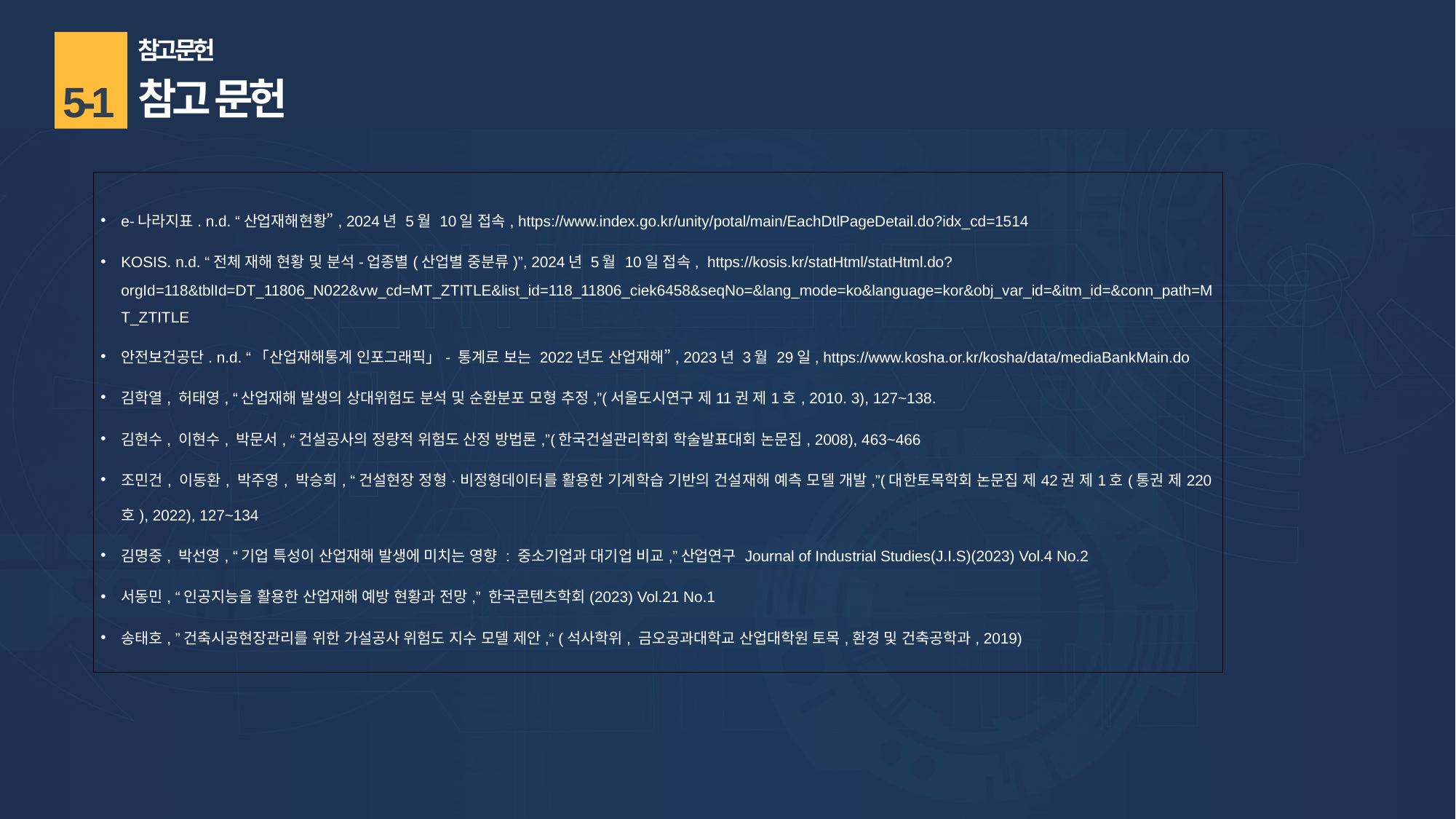

참고 문헌

참고 문헌
5-1
| e-나라지표. n.d. “산업재해현황”, 2024년 5월 10일 접속, https://www.index.go.kr/unity/potal/main/EachDtlPageDetail.do?idx\_cd=1514 KOSIS. n.d. “전체 재해 현황 및 분석-업종별(산업별 중분류)”, 2024년 5월 10일 접속, https://kosis.kr/statHtml/statHtml.do?orgId=118&tblId=DT\_11806\_N022&vw\_cd=MT\_ZTITLE&list\_id=118\_11806\_ciek6458&seqNo=&lang\_mode=ko&language=kor&obj\_var\_id=&itm\_id=&conn\_path=MT\_ZTITLE 안전보건공단. n.d. “「산업재해통계 인포그래픽」- 통계로 보는 2022년도 산업재해”, 2023년 3월 29일, https://www.kosha.or.kr/kosha/data/mediaBankMain.do 김학열, 허태영, “산업재해 발생의 상대위험도 분석 및 순환분포 모형 추정,”(서울도시연구 제11권 제1호, 2010. 3), 127~138. 김현수, 이현수, 박문서, “건설공사의 정량적 위험도 산정 방법론,”(한국건설관리학회 학술발표대회 논문집, 2008), 463~466 조민건, 이동환, 박주영, 박승희, “건설현장 정형·비정형데이터를 활용한 기계학습 기반의 건설재해 예측 모델 개발,”(대한토목학회 논문집 제42권 제1호(통권 제220호), 2022), 127~134 김명중, 박선영, “기업 특성이 산업재해 발생에 미치는 영향 : 중소기업과 대기업 비교,”산업연구 Journal of Industrial Studies(J.I.S)(2023) Vol.4 No.2 서동민, “인공지능을 활용한 산업재해 예방 현황과 전망,” 한국콘텐츠학회(2023) Vol.21 No.1 송태호, ”건축시공현장관리를 위한 가설공사 위험도 지수 모델 제안,“ (석사학위, 금오공과대학교 산업대학원 토목,환경 및 건축공학과, 2019) |
| --- |